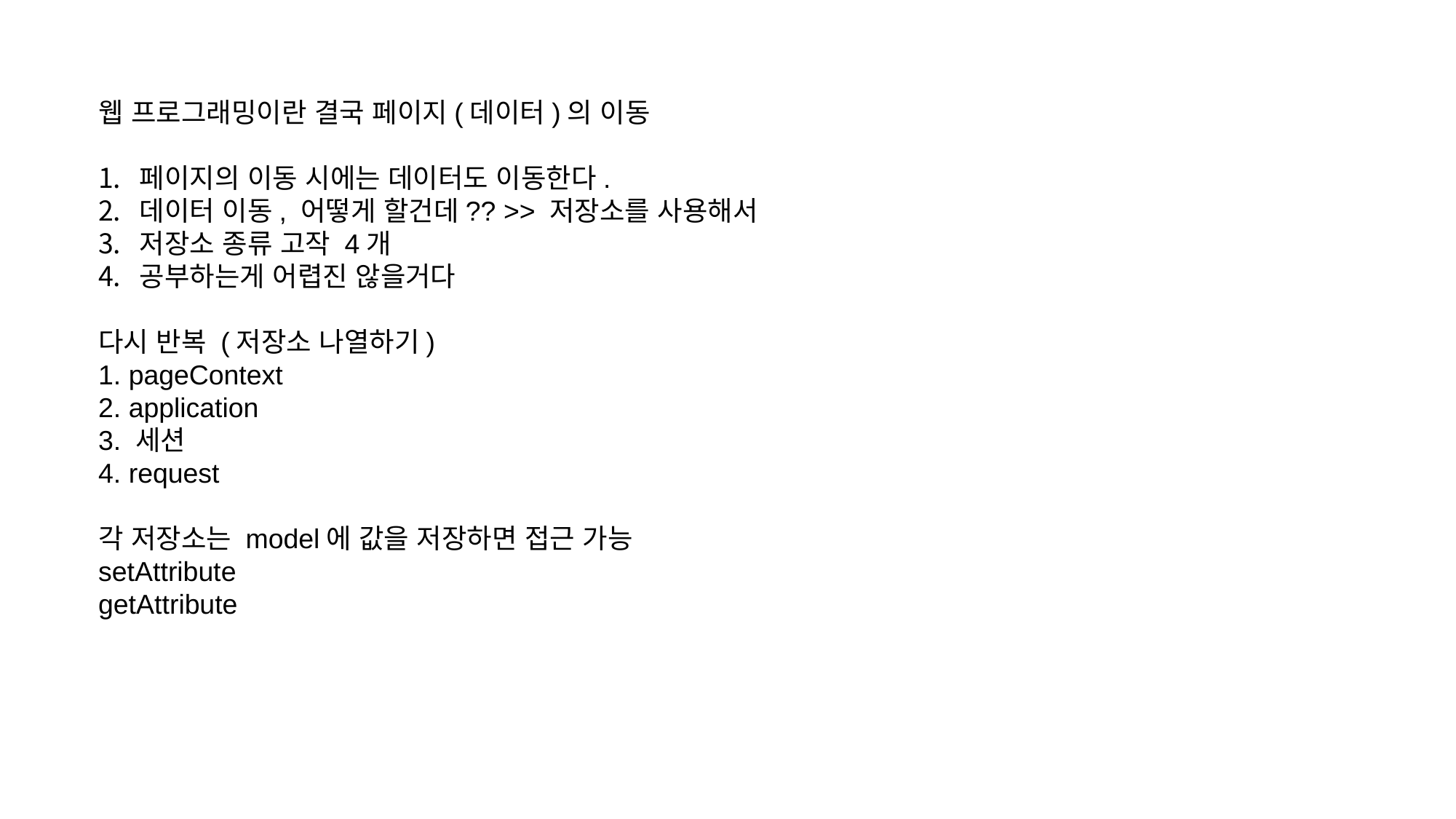

웹 프로그래밍이란 결국 페이지(데이터)의 이동

페이지의 이동 시에는 데이터도 이동한다.
데이터 이동, 어떻게 할건데?? >> 저장소를 사용해서
저장소 종류 고작 4개
공부하는게 어렵진 않을거다

다시 반복 (저장소 나열하기)
1. pageContext
2. application
3. 세션
4. request

각 저장소는 model에 값을 저장하면 접근 가능
setAttribute
getAttribute